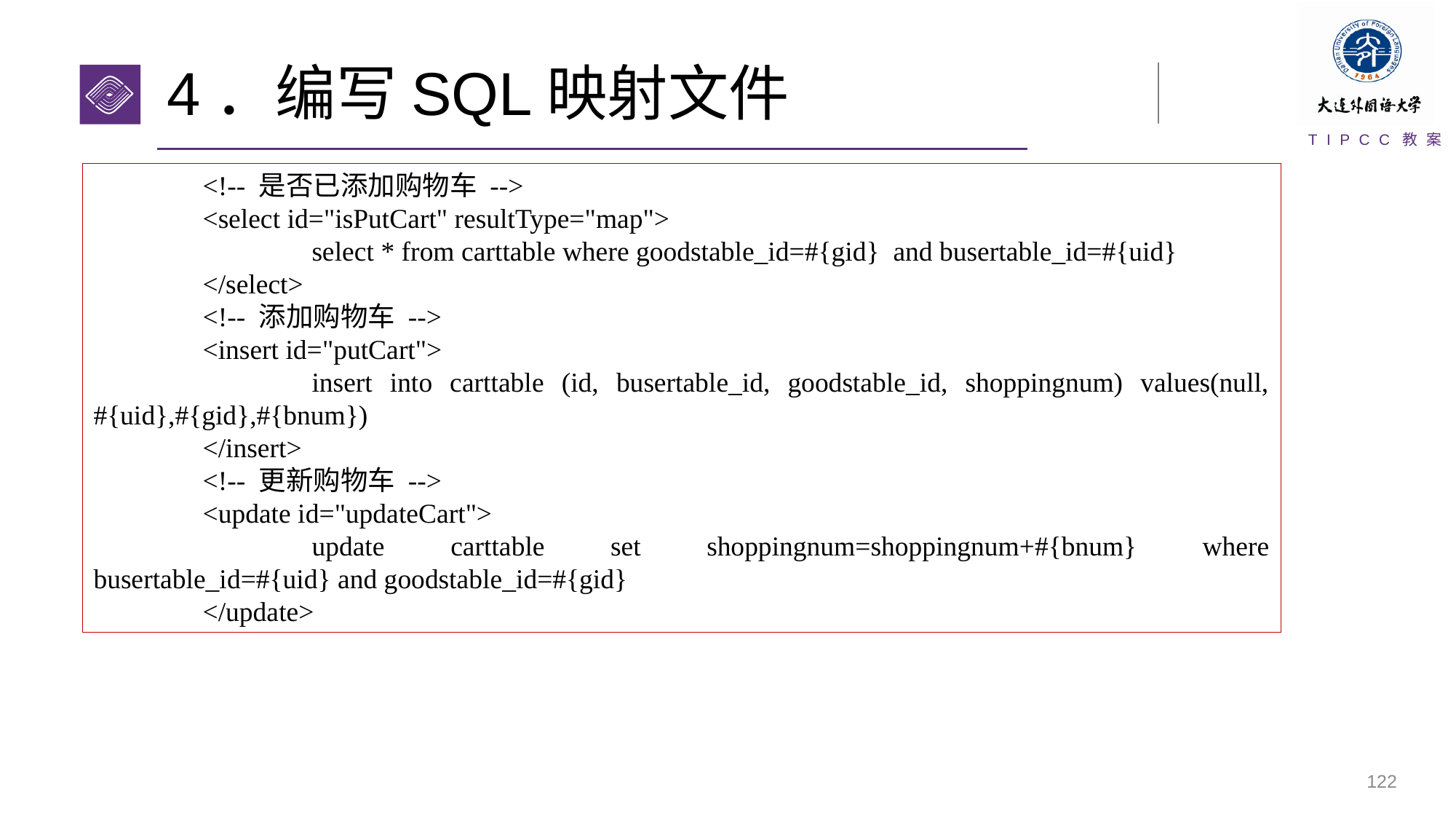

# 4．编写SQL映射文件
	<!-- 是否已添加购物车 -->
	<select id="isPutCart" resultType="map">
		select * from carttable where goodstable_id=#{gid}  and busertable_id=#{uid}
	</select>
	<!-- 添加购物车 -->
	<insert id="putCart">
		insert into carttable (id, busertable_id, goodstable_id, shoppingnum) values(null, #{uid},#{gid},#{bnum})
	</insert>
	<!-- 更新购物车 -->
	<update id="updateCart">
		update carttable set shoppingnum=shoppingnum+#{bnum} where busertable_id=#{uid} and goodstable_id=#{gid}
	</update>
122